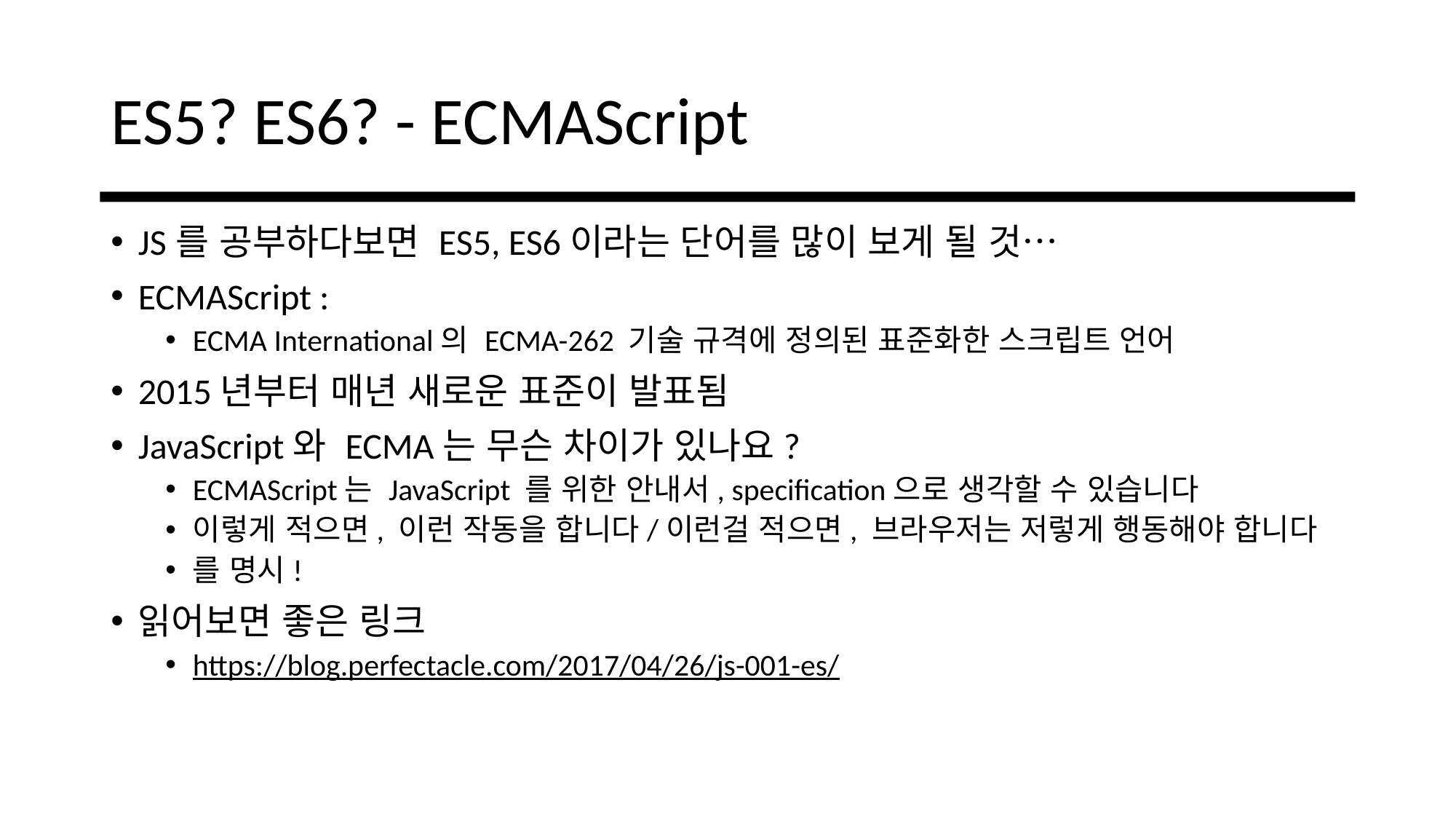

# ES5? ES6? - ECMAScript
JS를 공부하다보면 ES5, ES6이라는 단어를 많이 보게 될 것…
ECMAScript :
ECMA International의 ECMA-262 기술 규격에 정의된 표준화한 스크립트 언어
2015년부터 매년 새로운 표준이 발표됨
JavaScript와 ECMA는 무슨 차이가 있나요?
ECMAScript는 JavaScript 를 위한 안내서, specification으로 생각할 수 있습니다
이렇게 적으면, 이런 작동을 합니다/이런걸 적으면, 브라우저는 저렇게 행동해야 합니다
를 명시!
읽어보면 좋은 링크
https://blog.perfectacle.com/2017/04/26/js-001-es/